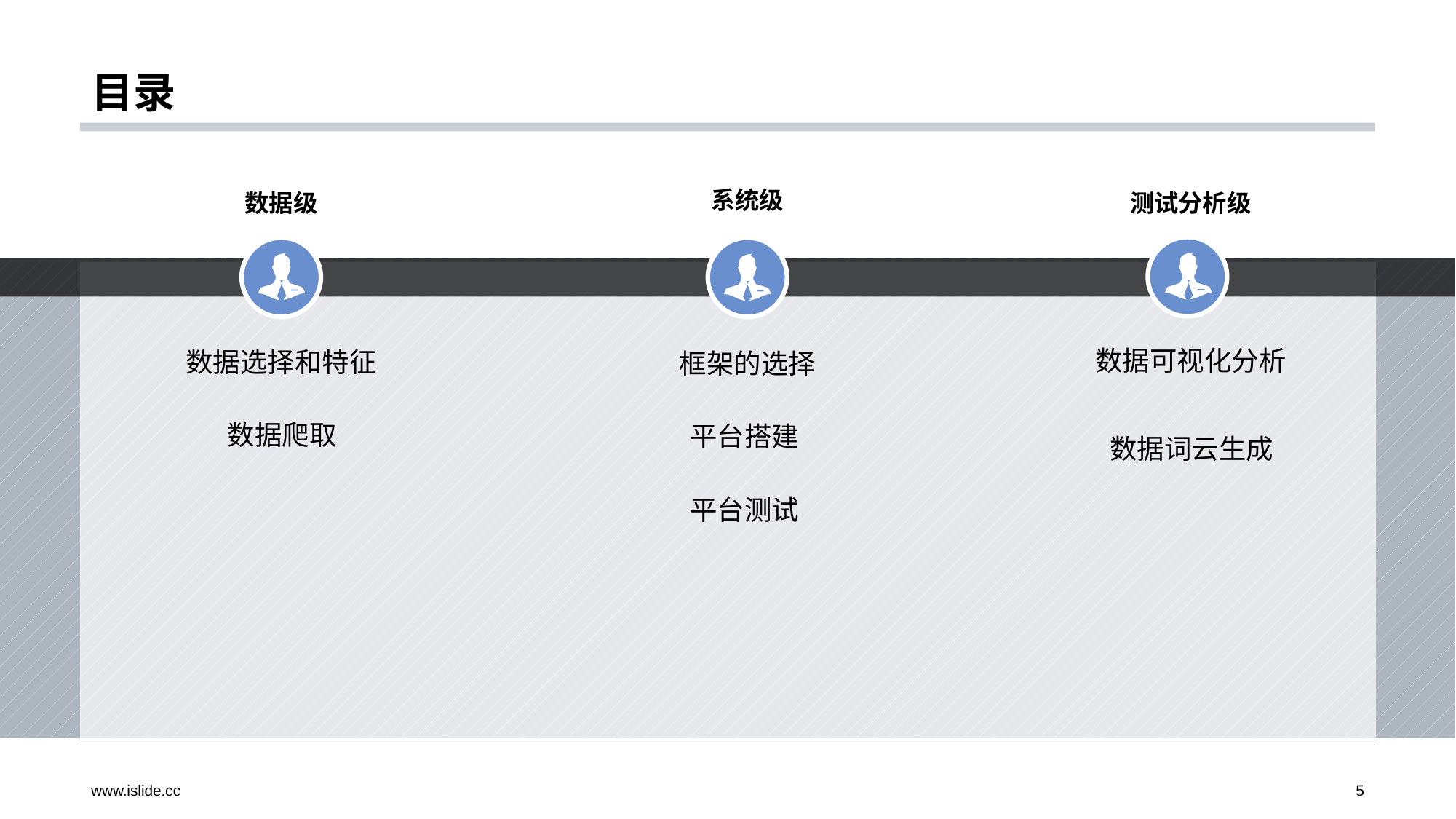

# 目录
系统级

数据选择和特征
框架的选择
数据爬取
平台测试
数据级
测试分析级
数据可视化分析
数据词云生成

平台搭建
www.islide.cc
5